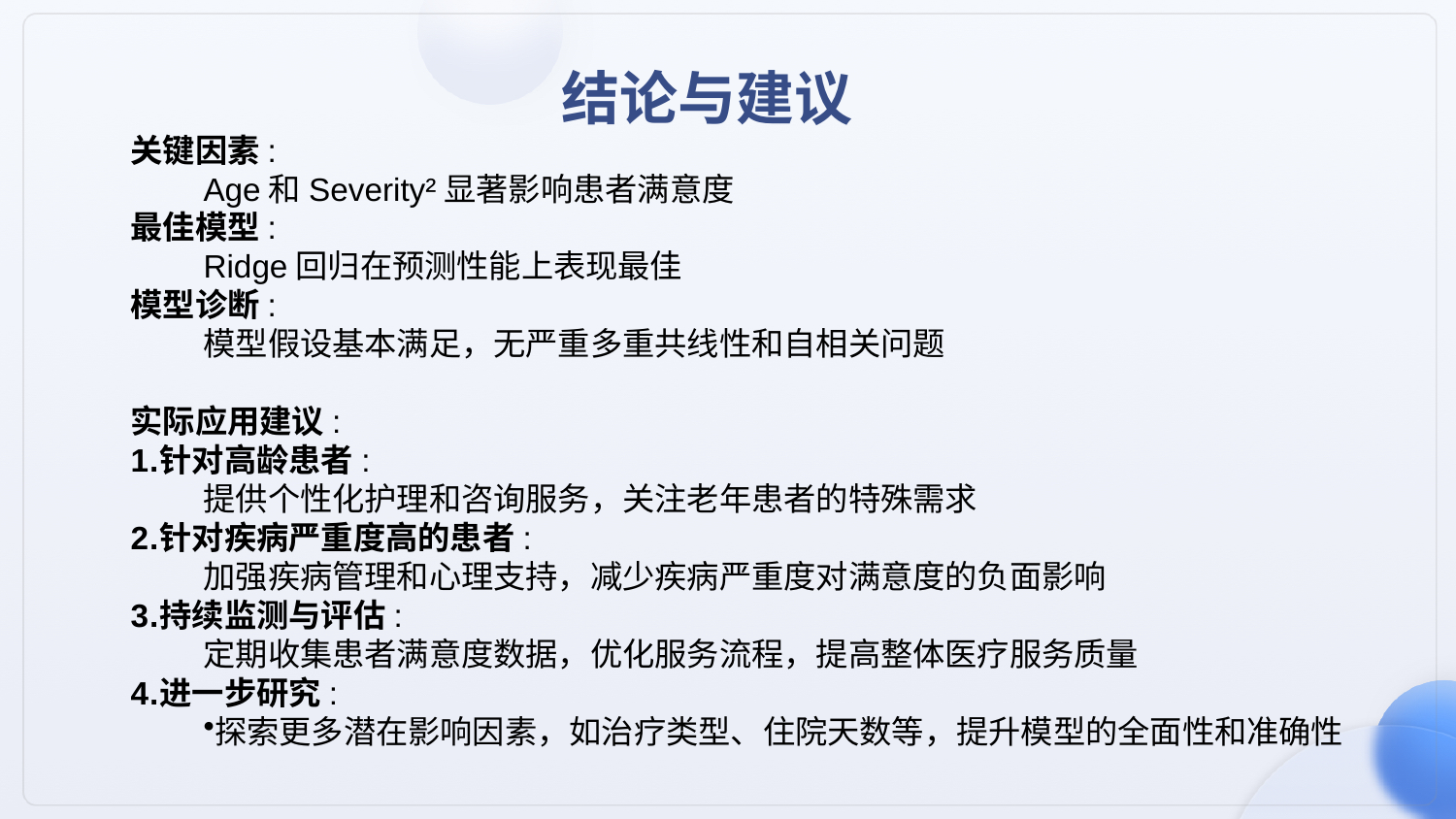

结论与建议
关键因素:
Age和Severity²显著影响患者满意度
最佳模型:
Ridge回归在预测性能上表现最佳
模型诊断:
模型假设基本满足，无严重多重共线性和自相关问题

实际应用建议:
针对高龄患者:
提供个性化护理和咨询服务，关注老年患者的特殊需求
针对疾病严重度高的患者:
加强疾病管理和心理支持，减少疾病严重度对满意度的负面影响
持续监测与评估:
定期收集患者满意度数据，优化服务流程，提高整体医疗服务质量
进一步研究:
探索更多潜在影响因素，如治疗类型、住院天数等，提升模型的全面性和准确性